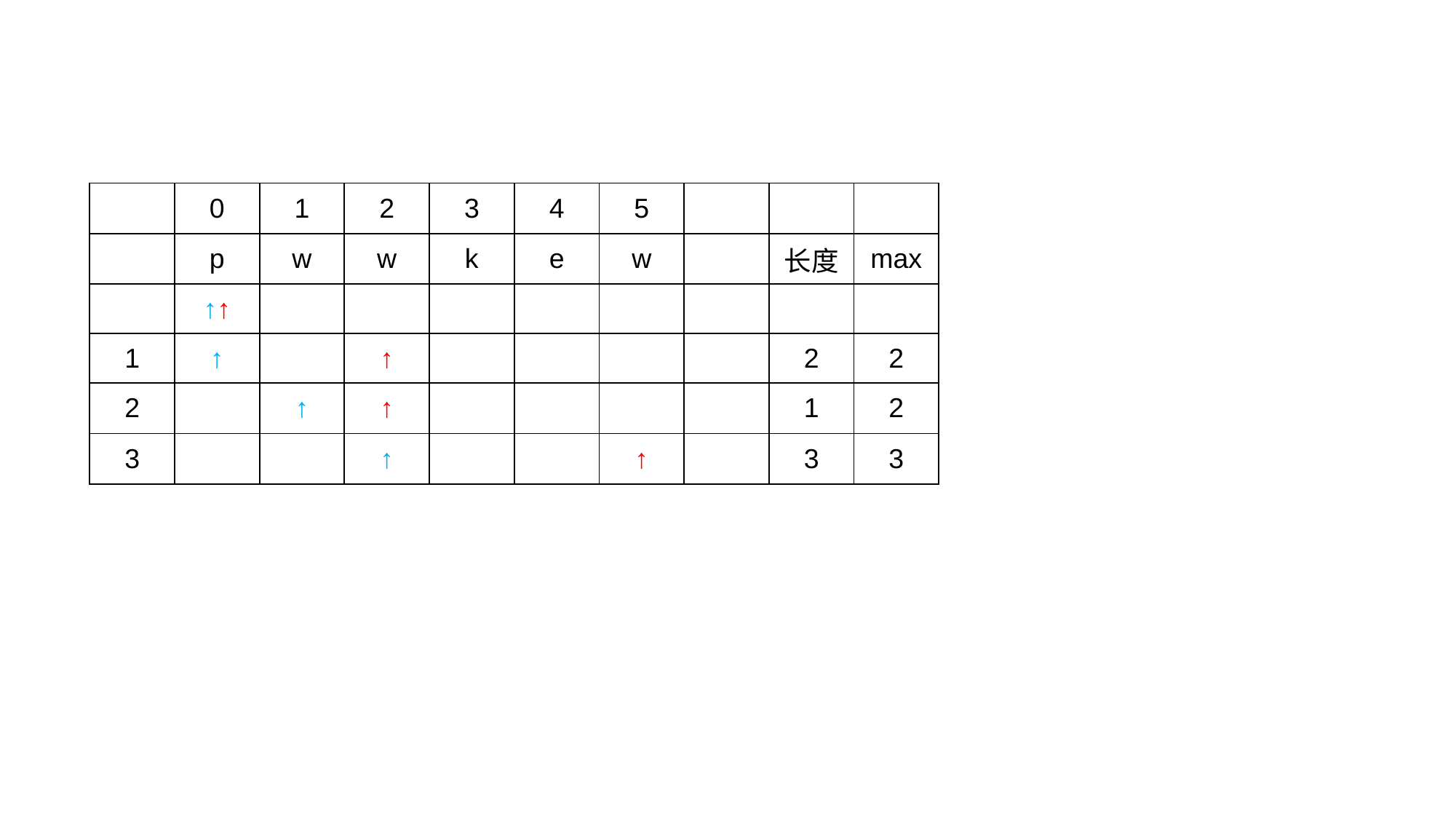

|  | 0 | 1 | 2 | 3 | 4 | 5 |  |  |  |
| --- | --- | --- | --- | --- | --- | --- | --- | --- | --- |
|  | p | w | w | k | e | w |  | 长度 | max |
|  | ↑↑ |  |  |  |  |  |  |  |  |
| 1 | ↑ |  | ↑ |  |  |  |  | 2 | 2 |
| 2 |  | ↑ | ↑ |  |  |  |  | 1 | 2 |
| 3 |  |  | ↑ |  |  | ↑ |  | 3 | 3 |